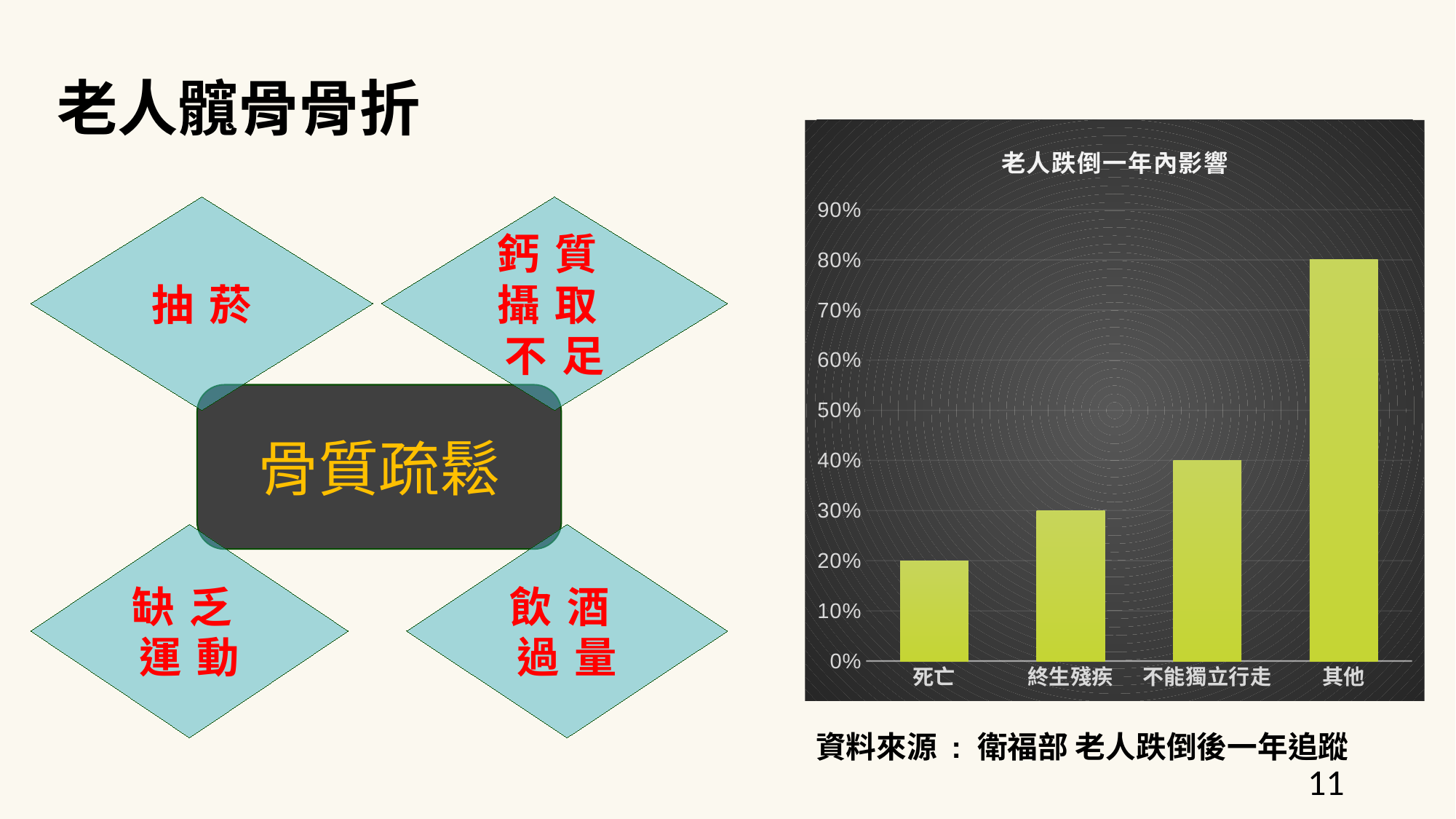

老人髖骨骨折

### Chart: 老人跌倒一年內影響

| Category | 死亡率 |
|---|---|
| 死亡 | 0.2 |
| 終生殘疾 | 0.3 |
| 不能獨立行走 | 0.4 |
| 其他 | 0.8 |
資料來源 : 衛福部 老人跌倒後一年追蹤
抽菸
鈣質攝取不足
骨質疏鬆
缺乏運動
飲酒過量
11